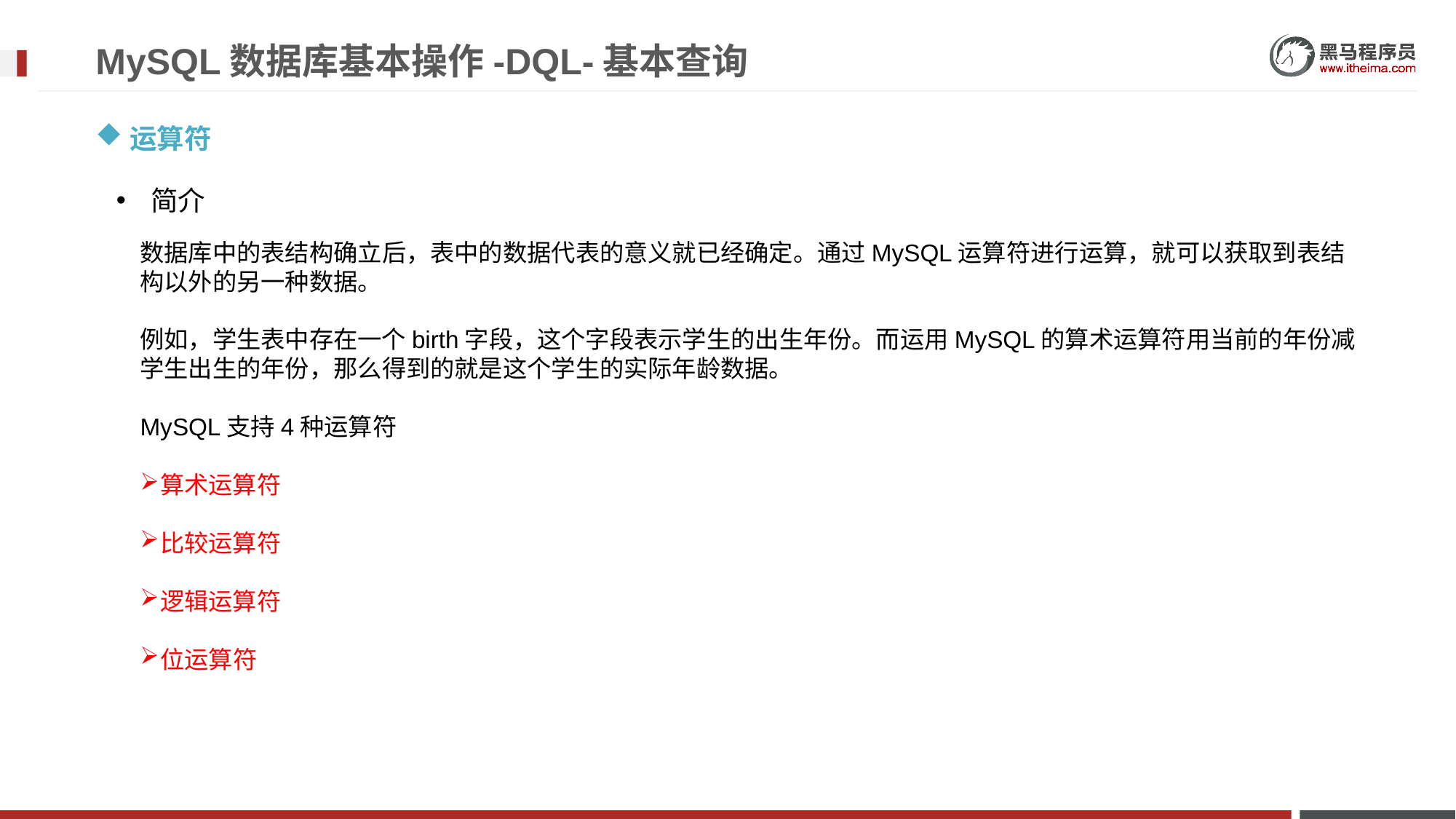

# MySQL数据库基本操作-DQL-基本查询
运算符
简介
数据库中的表结构确立后，表中的数据代表的意义就已经确定。通过MySQL运算符进行运算，就可以获取到表结构以外的另一种数据。

例如，学生表中存在一个birth字段，这个字段表示学生的出生年份。而运用MySQL的算术运算符用当前的年份减学生出生的年份，那么得到的就是这个学生的实际年龄数据。

MySQL支持4种运算符

算术运算符

比较运算符

逻辑运算符

位运算符